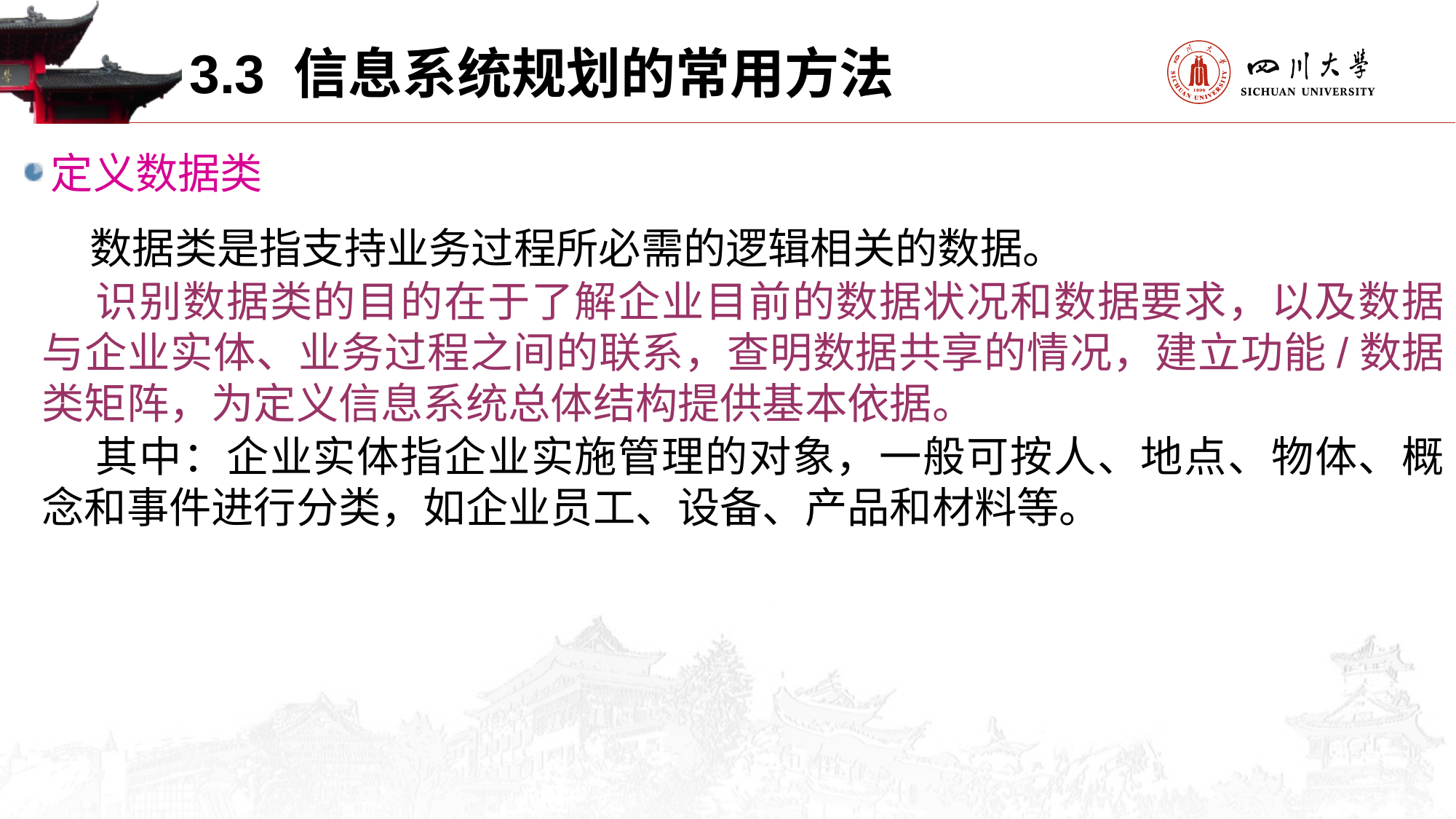

3.3 信息系统规划的常用方法

定义数据类
    数据类是指支持业务过程所必需的逻辑相关的数据。
    识别数据类的目的在于了解企业目前的数据状况和数据要求，以及数据与企业实体、业务过程之间的联系，查明数据共享的情况，建立功能/数据类矩阵，为定义信息系统总体结构提供基本依据。
    其中：企业实体指企业实施管理的对象，一般可按人、地点、物体、概念和事件进行分类，如企业员工、设备、产品和材料等。